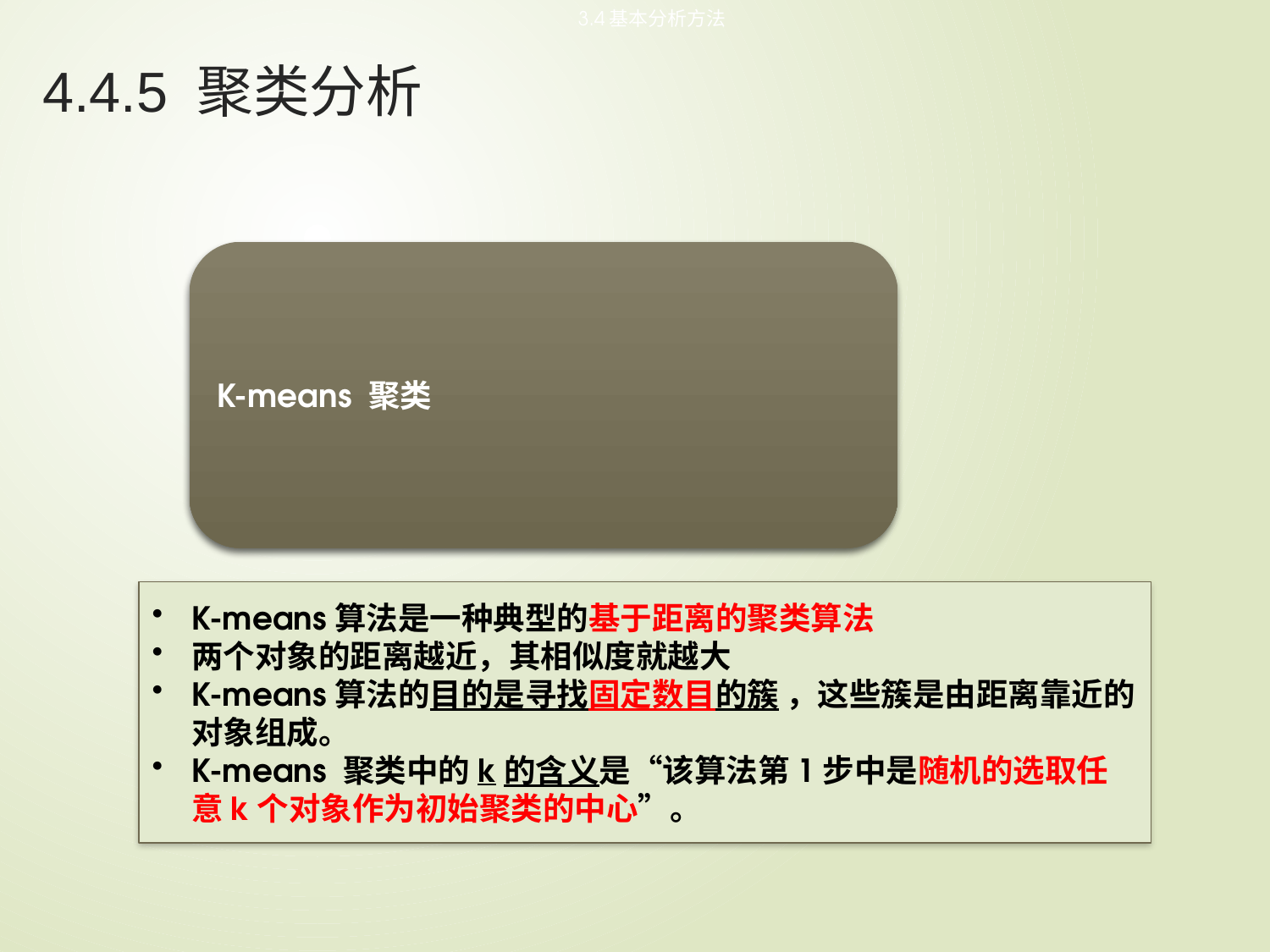

3.4基本分析方法
# 4.4.5 聚类分析
K-means 聚类
K-means算法是一种典型的基于距离的聚类算法
两个对象的距离越近，其相似度就越大
K-means算法的目的是寻找固定数目的簇 ，这些簇是由距离靠近的对象组成。
K-means 聚类中的k的含义是“该算法第1步中是随机的选取任意k个对象作为初始聚类的中心”。